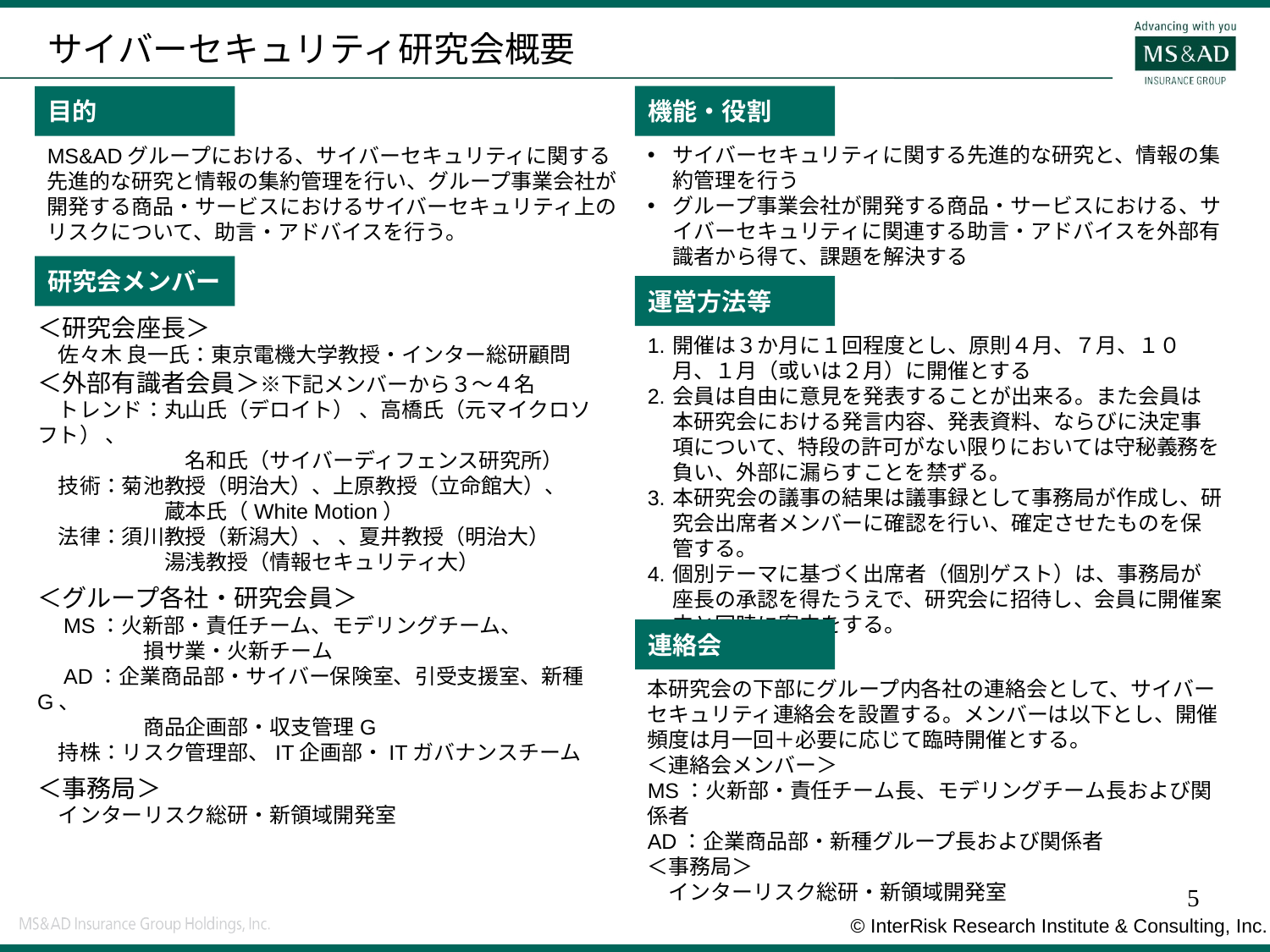

# サイバーセキュリティ研究会概要
機能・役割
目的
サイバーセキュリティに関する先進的な研究と、情報の集約管理を行う
グループ事業会社が開発する商品・サービスにおける、サイバーセキュリティに関連する助言・アドバイスを外部有識者から得て、課題を解決する
MS&ADグループにおける、サイバーセキュリティに関する先進的な研究と情報の集約管理を行い、グループ事業会社が開発する商品・サービスにおけるサイバーセキュリティ上のリスクについて、助言・アドバイスを行う。
研究会メンバー
運営方法等
＜研究会座長＞
　佐々木 良一氏：東京電機大学教授・インター総研顧問
＜外部有識者会員＞※下記メンバーから３～４名
　トレンド：丸山氏（デロイト） 、高橋氏（元マイクロソフト） 、
　　　　　　　名和氏（サイバーディフェンス研究所）
　技術：菊池教授（明治大）、上原教授（立命館大）、
　　　　　　蔵本氏（White Motion）
　法律：須川教授（新潟大）、 、夏井教授（明治大）
　　　　　　湯浅教授（情報セキュリティ大）

＜グループ各社・研究会員＞
　MS：火新部・責任チーム、モデリングチーム、
　　　　　損サ業・火新チーム
　AD：企業商品部・サイバー保険室、引受支援室、新種G、
　　　　　商品企画部・収支管理G
　持株：リスク管理部、IT企画部・ITガバナンスチーム

＜事務局＞
　インターリスク総研・新領域開発室

開催は３か月に１回程度とし、原則４月、７月、１０月、１月（或いは２月）に開催とする
会員は自由に意見を発表することが出来る。また会員は本研究会における発言内容、発表資料、ならびに決定事項について、特段の許可がない限りにおいては守秘義務を負い、外部に漏らすことを禁ずる。
本研究会の議事の結果は議事録として事務局が作成し、研究会出席者メンバーに確認を行い、確定させたものを保管する。
個別テーマに基づく出席者（個別ゲスト）は、事務局が座長の承認を得たうえで、研究会に招待し、会員に開催案内と同時に案内をする。
連絡会
本研究会の下部にグループ内各社の連絡会として、サイバーセキュリティ連絡会を設置する。メンバーは以下とし、開催頻度は月一回＋必要に応じて臨時開催とする。
＜連絡会メンバー＞
MS：火新部・責任チーム長、モデリングチーム長および関係者
AD：企業商品部・新種グループ長および関係者
＜事務局＞
　インターリスク総研・新領域開発室
5